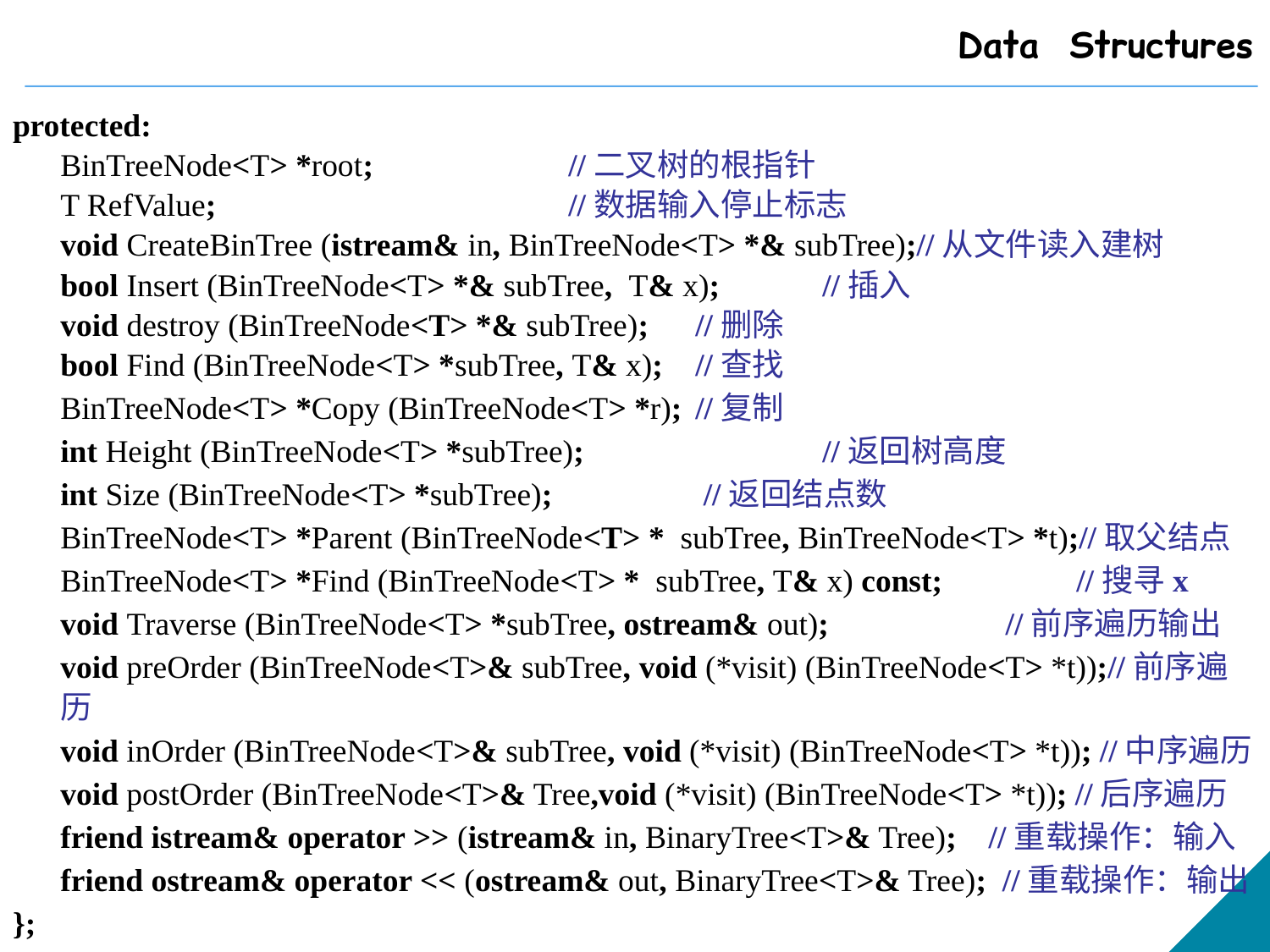

protected:
     	BinTreeNode<T> *root; 		//二叉树的根指针
     	T RefValue;	 		//数据输入停止标志
     	void CreateBinTree (istream& in, BinTreeNode<T> *& subTree);//从文件读入建树
     	bool Insert (BinTreeNode<T> *& subTree,  T& x); 	//插入
     	void destroy (BinTreeNode<T> *& subTree); 	//删除
     	bool Find (BinTreeNode<T> *subTree, T& x);	//查找
	BinTreeNode<T> *Copy (BinTreeNode<T> *r);	//复制
     	int Height (BinTreeNode<T> *subTree);		//返回树高度
     	int Size (BinTreeNode<T> *subTree);		 //返回结点数
     	BinTreeNode<T> *Parent (BinTreeNode<T> *  subTree, BinTreeNode<T> *t);//取父结点
     	BinTreeNode<T> *Find (BinTreeNode<T> *  subTree, T& x) const;       	//搜寻x
	void Traverse (BinTreeNode<T> *subTree, ostream& out);	       //前序遍历输出
     	void preOrder (BinTreeNode<T>& subTree, void (*visit) (BinTreeNode<T> *t));//前序遍历
     	void inOrder (BinTreeNode<T>& subTree, void (*visit) (BinTreeNode<T> *t)); //中序遍历
     	void postOrder (BinTreeNode<T>& Tree,void (*visit) (BinTreeNode<T> *t)); //后序遍历
 	friend istream& operator >> (istream& in, BinaryTree<T>& Tree);    //重载操作：输入
     	friend ostream& operator << (ostream& out, BinaryTree<T>& Tree);  //重载操作：输出
};